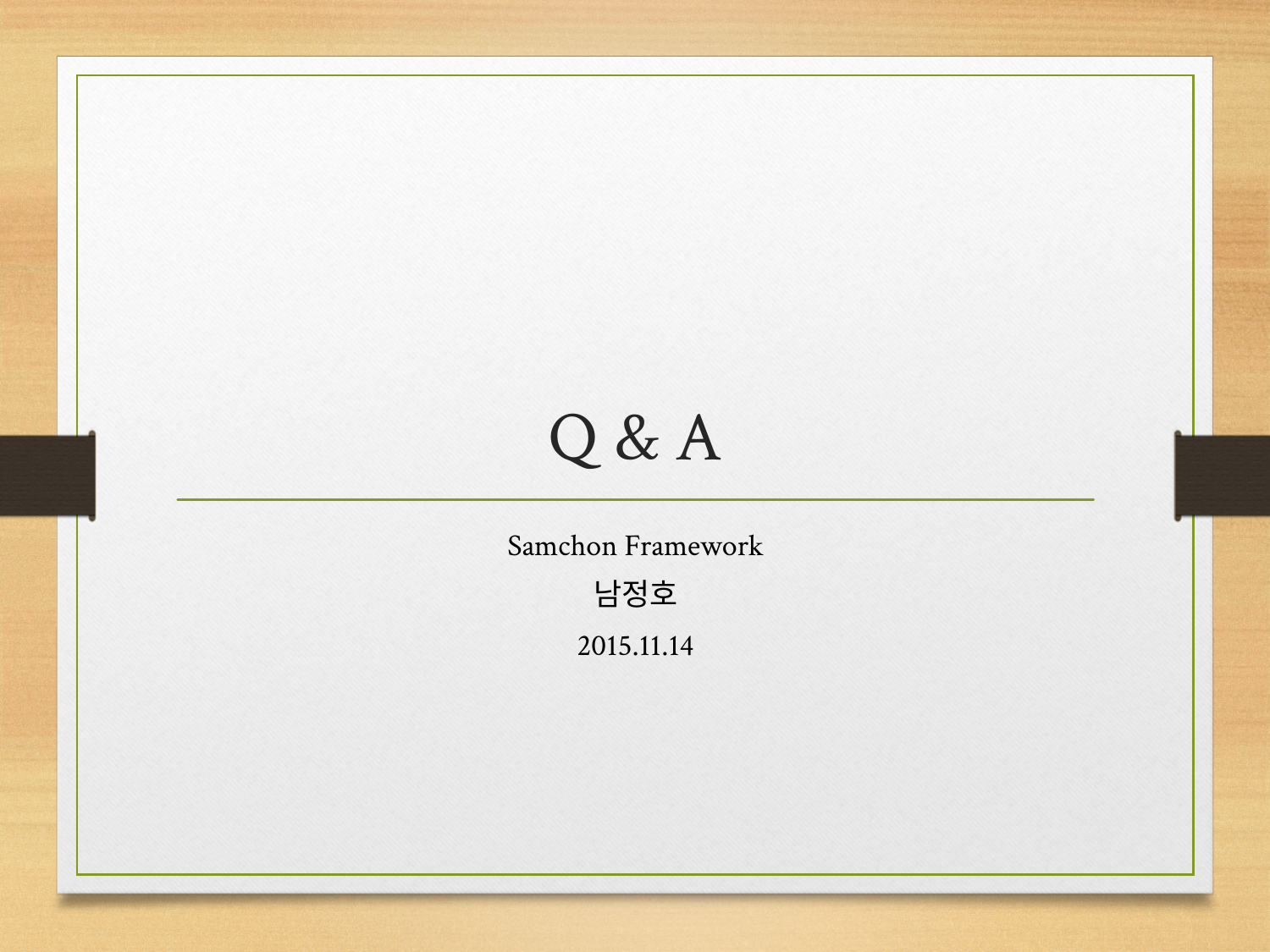

# Q & A
Samchon Framework
남정호
2015.11.14